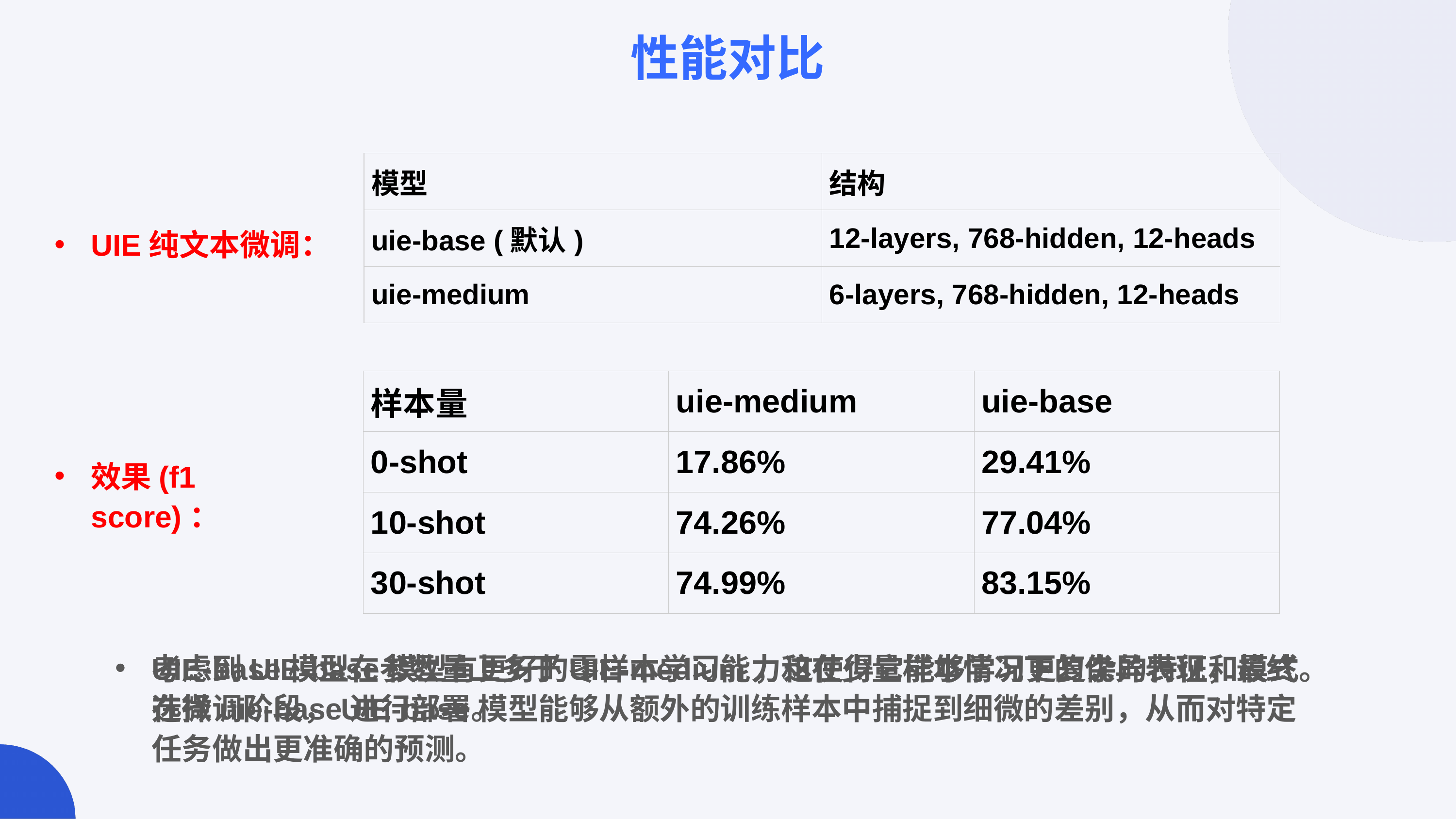

性能对比
| 模型 | 结构 |
| --- | --- |
| uie-base (默认) | 12-layers, 768-hidden, 12-heads |
| uie-medium | 6-layers, 768-hidden, 12-heads |
UIE纯文本微调：
| 样本量 | uie-medium | uie-base |
| --- | --- | --- |
| 0-shot | 17.86% | 29.41% |
| 10-shot | 74.26% | 77.04% |
| 30-shot | 74.99% | 83.15% |
效果(f1 score)：
考虑到UIE-base模型有更好的零样本学习能力和在少量样本情况下的优异表现，最终选择uie-base进行部署。

UIE-base模型在参数量上多于UIE-medium，这使得它能够学习更复杂的特征和模式。在微调阶段，UIE-base模型能够从额外的训练样本中捕捉到细微的差别，从而对特定任务做出更准确的预测。